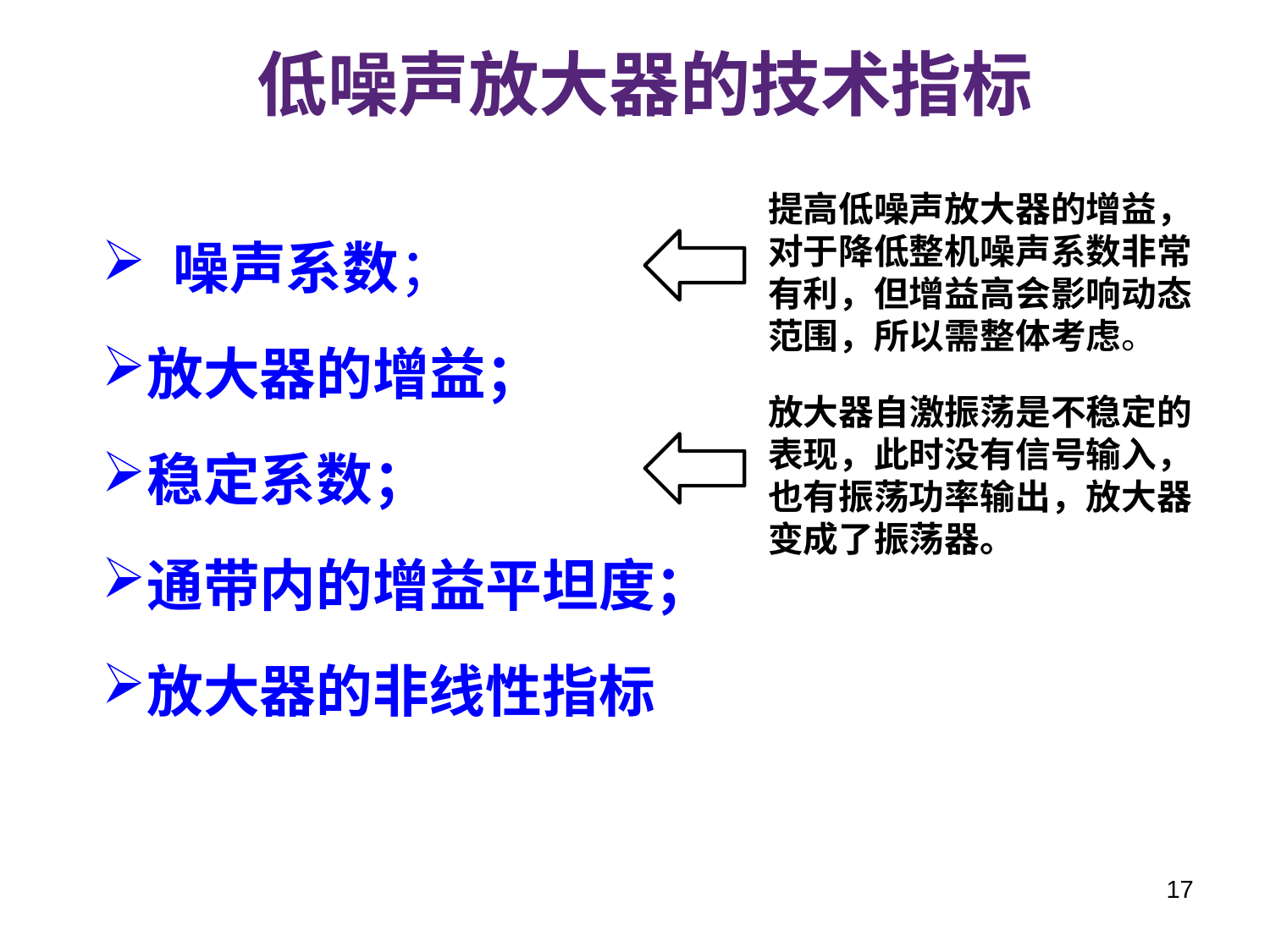

# 低噪声放大器的技术指标
提高低噪声放大器的增益，对于降低整机噪声系数非常有利，但增益高会影响动态范围，所以需整体考虑。

 噪声系数；
放大器的增益；
稳定系数；
通带内的增益平坦度；
放大器的非线性指标
放大器自激振荡是不稳定的表现，此时没有信号输入，也有振荡功率输出，放大器变成了振荡器。

17